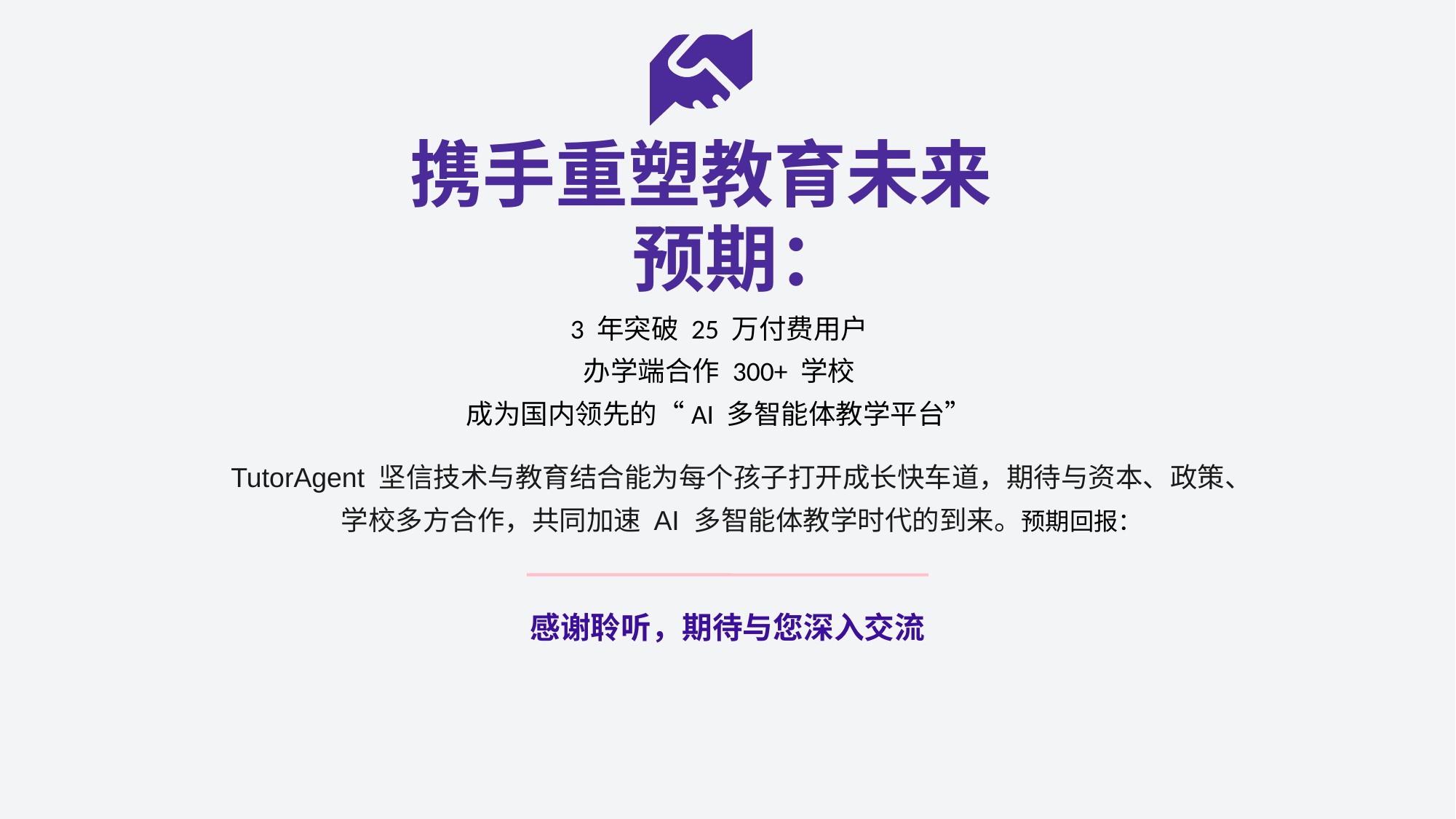

携手重塑教育未来
预期：
3 年突破 25 万付费用户
办学端合作 300+ 学校
成为国内领先的“AI 多智能体教学平台”

TutorAgent 坚信技术与教育结合能为每个孩子打开成长快车道，期待与资本、政策、学校多方合作，共同加速 AI 多智能体教学时代的到来。预期回报：

感谢聆听，期待与您深入交流